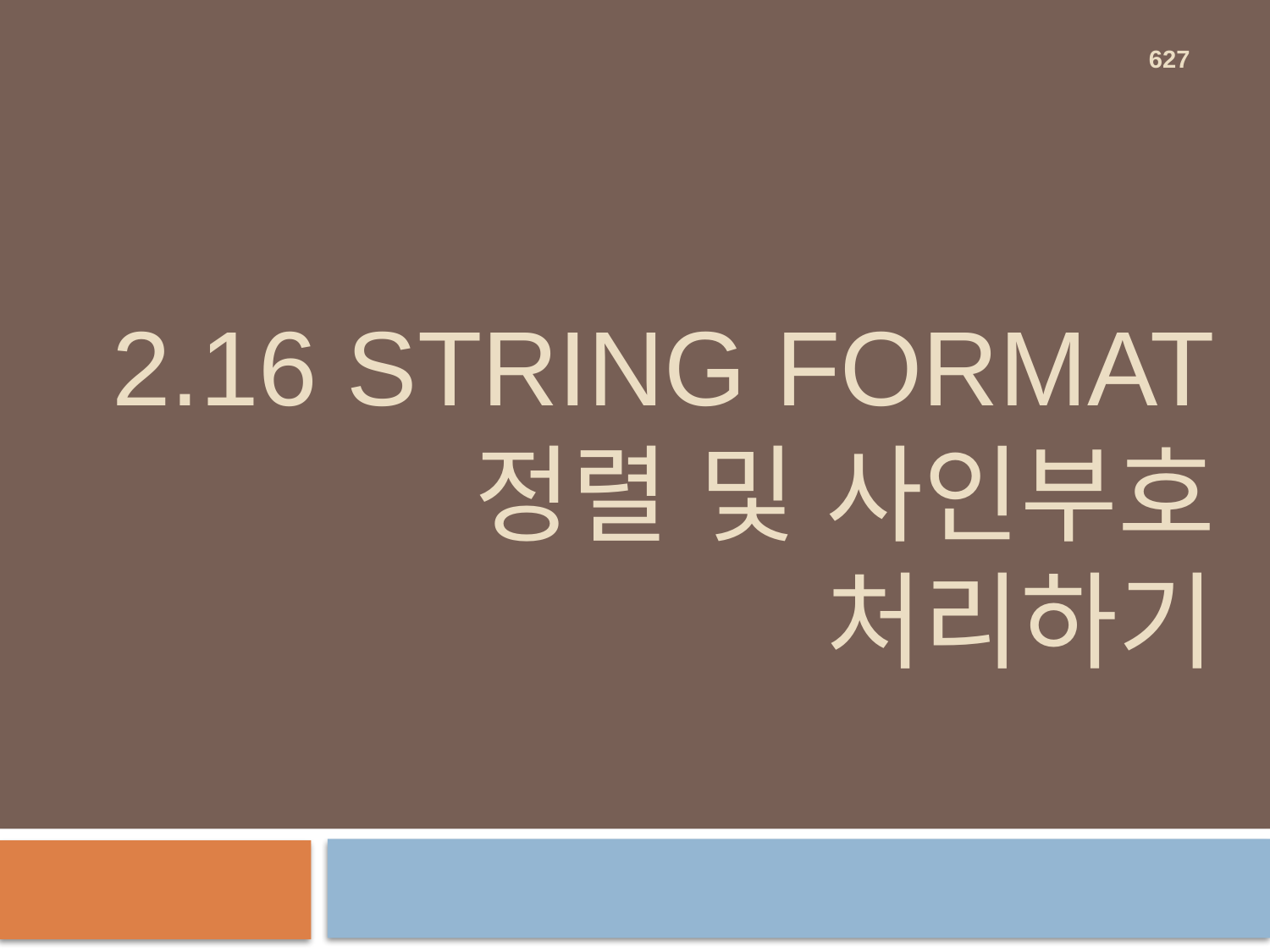

627
# 2.16 String format 정렬 및 사인부호 처리하기